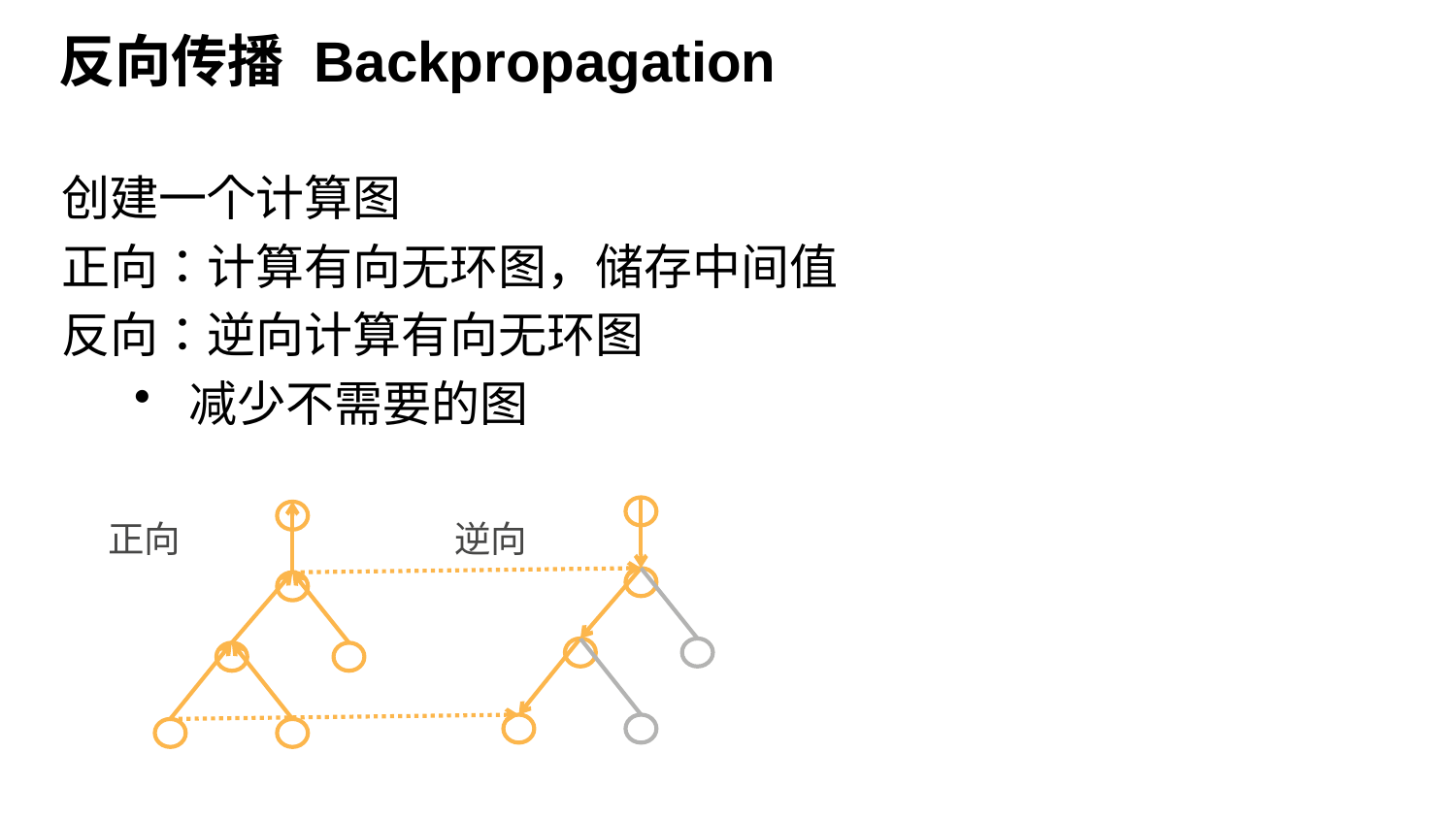

# 反向传播 Backpropagation
创建一个计算图
正向：计算有向无环图，储存中间值
反向：逆向计算有向无环图
减少不需要的图

正向

逆向